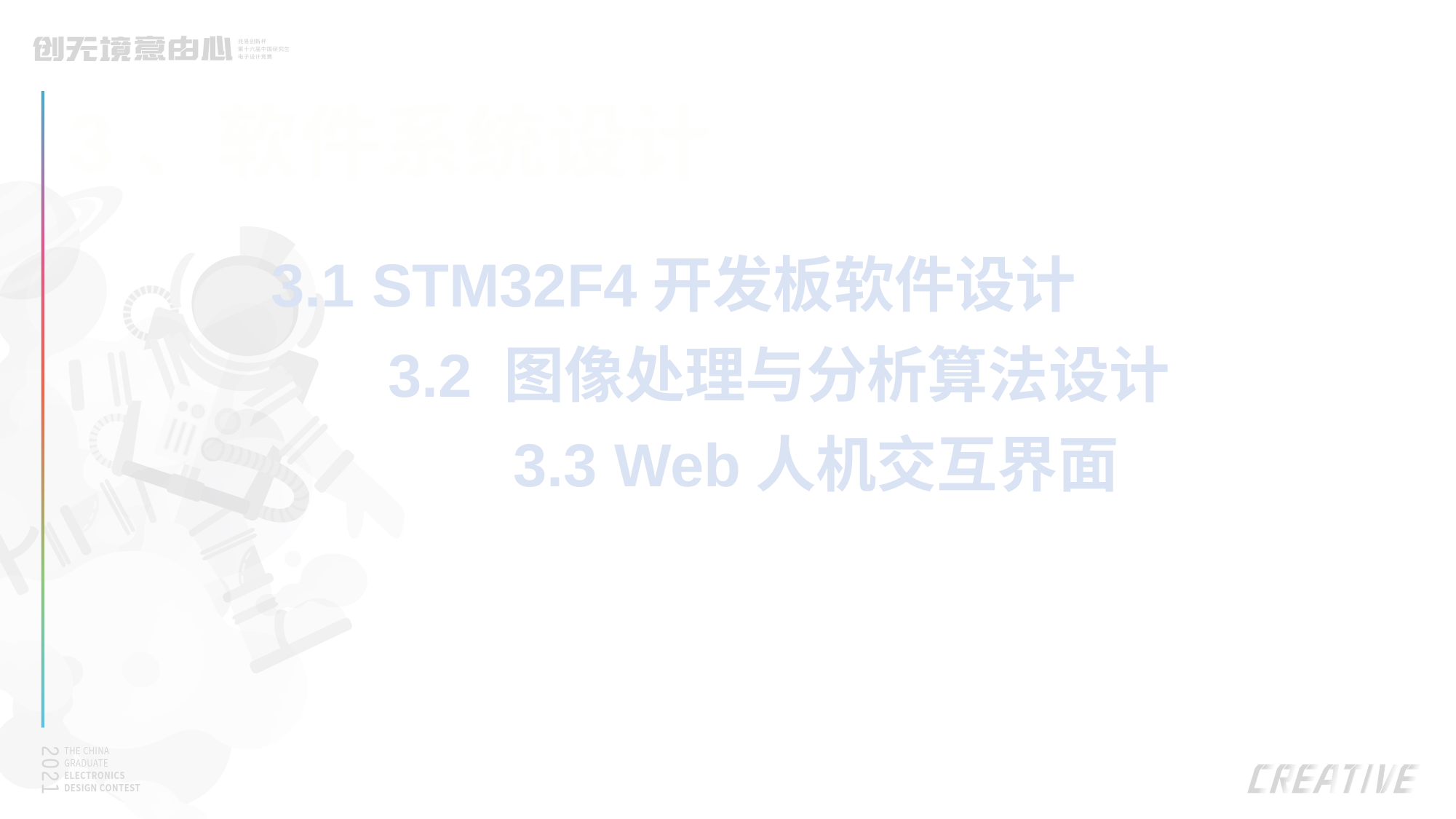

3、软件系统设计
3.1 STM32F4开发板软件设计
    3.2 图像处理与分析算法设计
3.3 Web人机交互界面